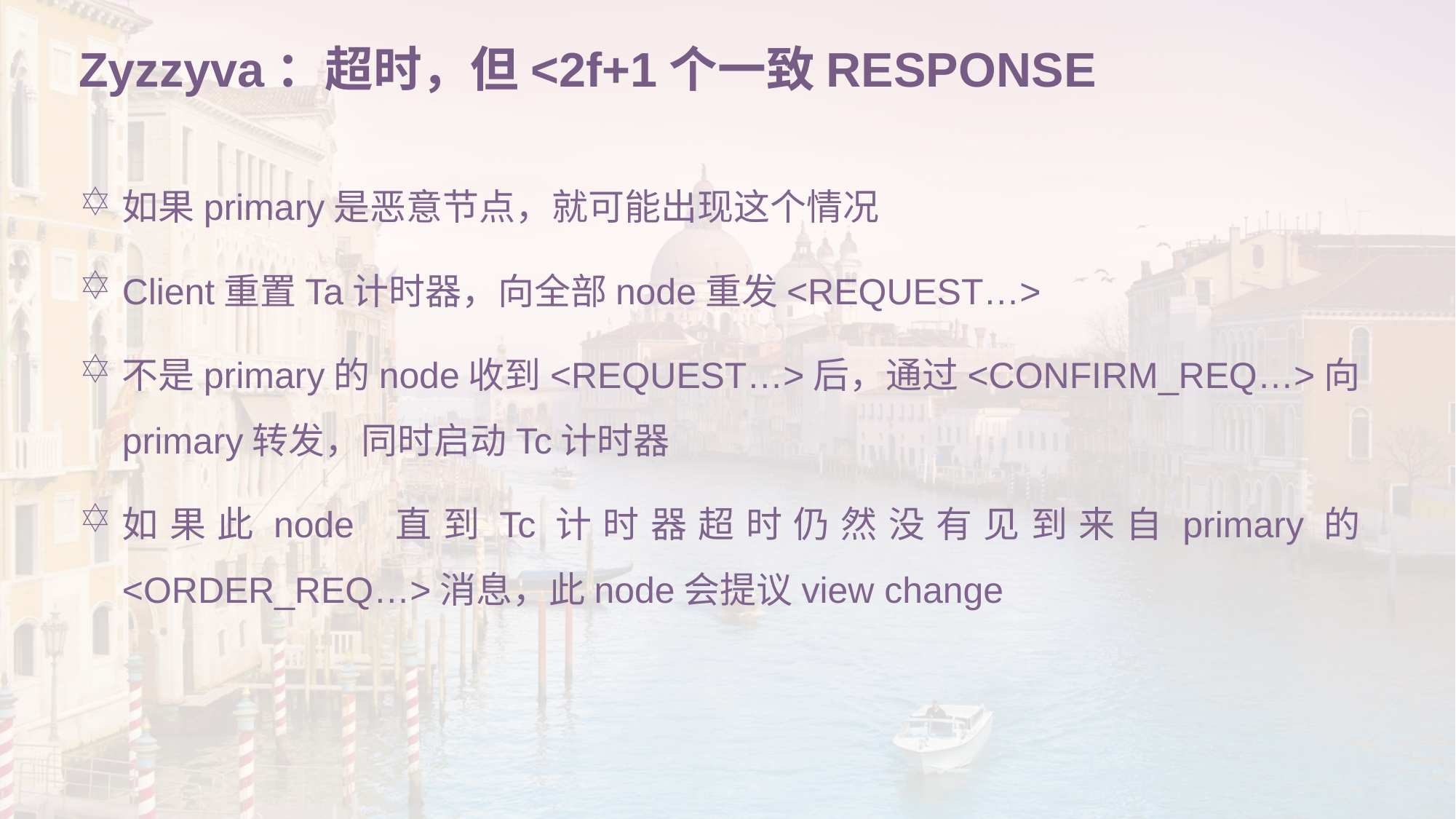

# Zyzzyva：超时，但<2f+1个一致RESPONSE
如果primary是恶意节点，就可能出现这个情况
Client重置Ta计时器，向全部node重发<REQUEST…>
不是primary的node收到<REQUEST…>后，通过<CONFIRM_REQ…>向primary转发，同时启动Tc计时器
如果此node 直到Tc计时器超时仍然没有见到来自primary的<ORDER_REQ…>消息，此node会提议view change